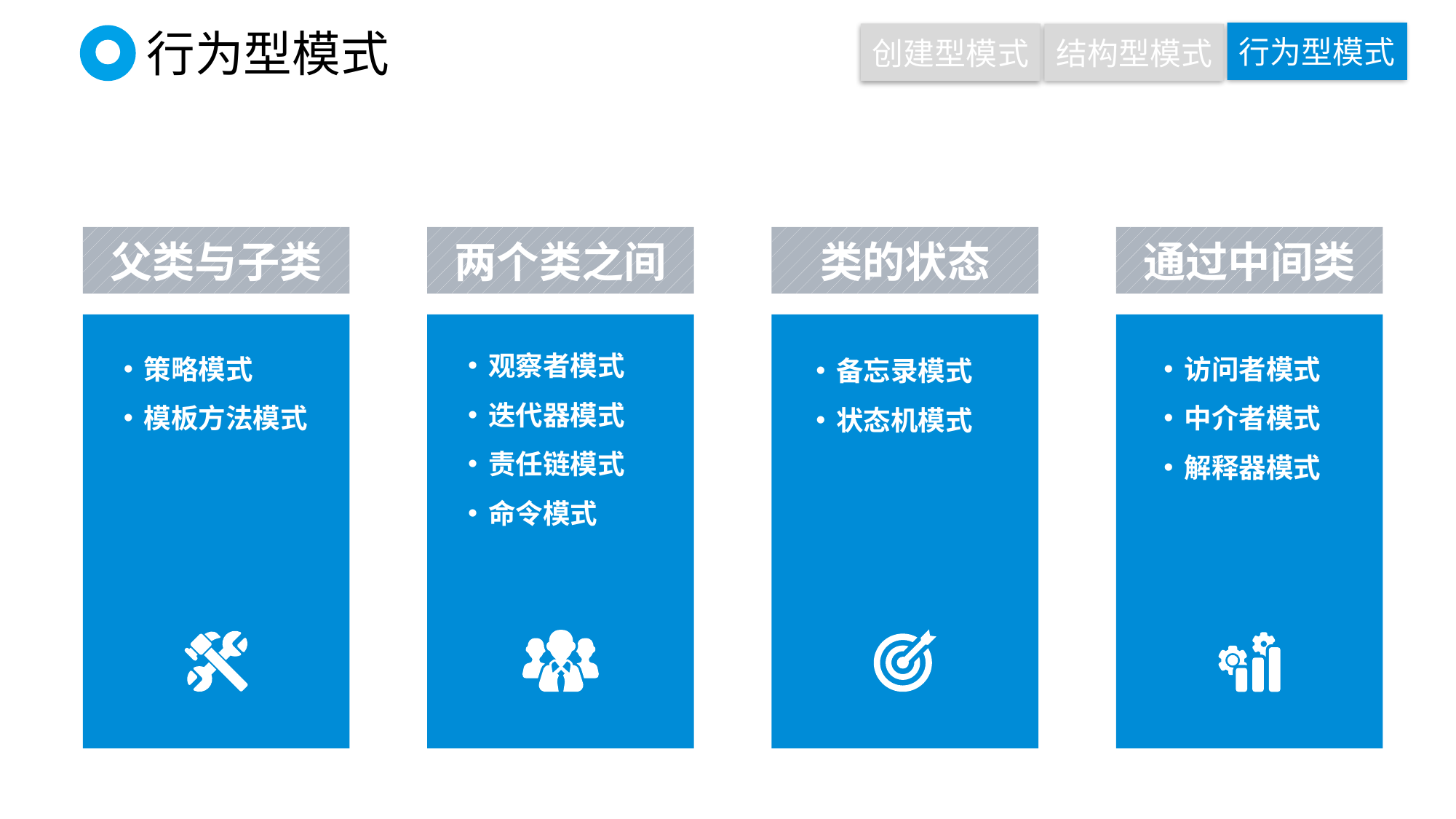

行为型模式
创建型模式
结构型模式
# 行为型模式

父类与子类

策略模式
模板方法模式

两个类之间

观察者模式
迭代器模式
责任链模式
命令模式

类的状态

备忘录模式
状态机模式

通过中间类

访问者模式
中介者模式
解释器模式